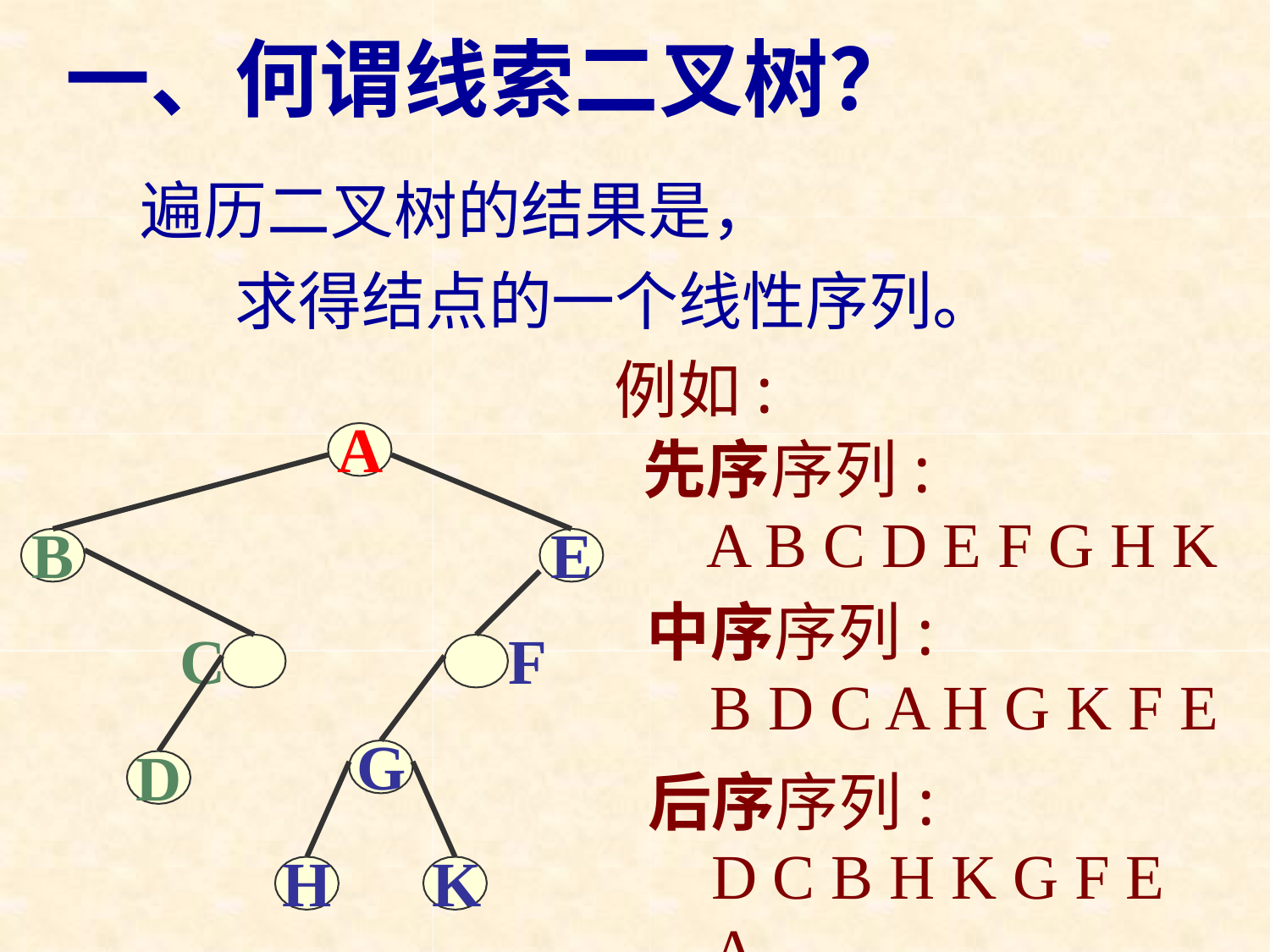

# 一、何谓线索二叉树？
遍历二叉树的结果是，
求得结点的一个线性序列。
例如:
A

先序序列:
A B C D E F G H K
中序序列:
B D C A H G K F E
后序序列:
D C B H K G F E A

B	E
C	F

G
D

H	K